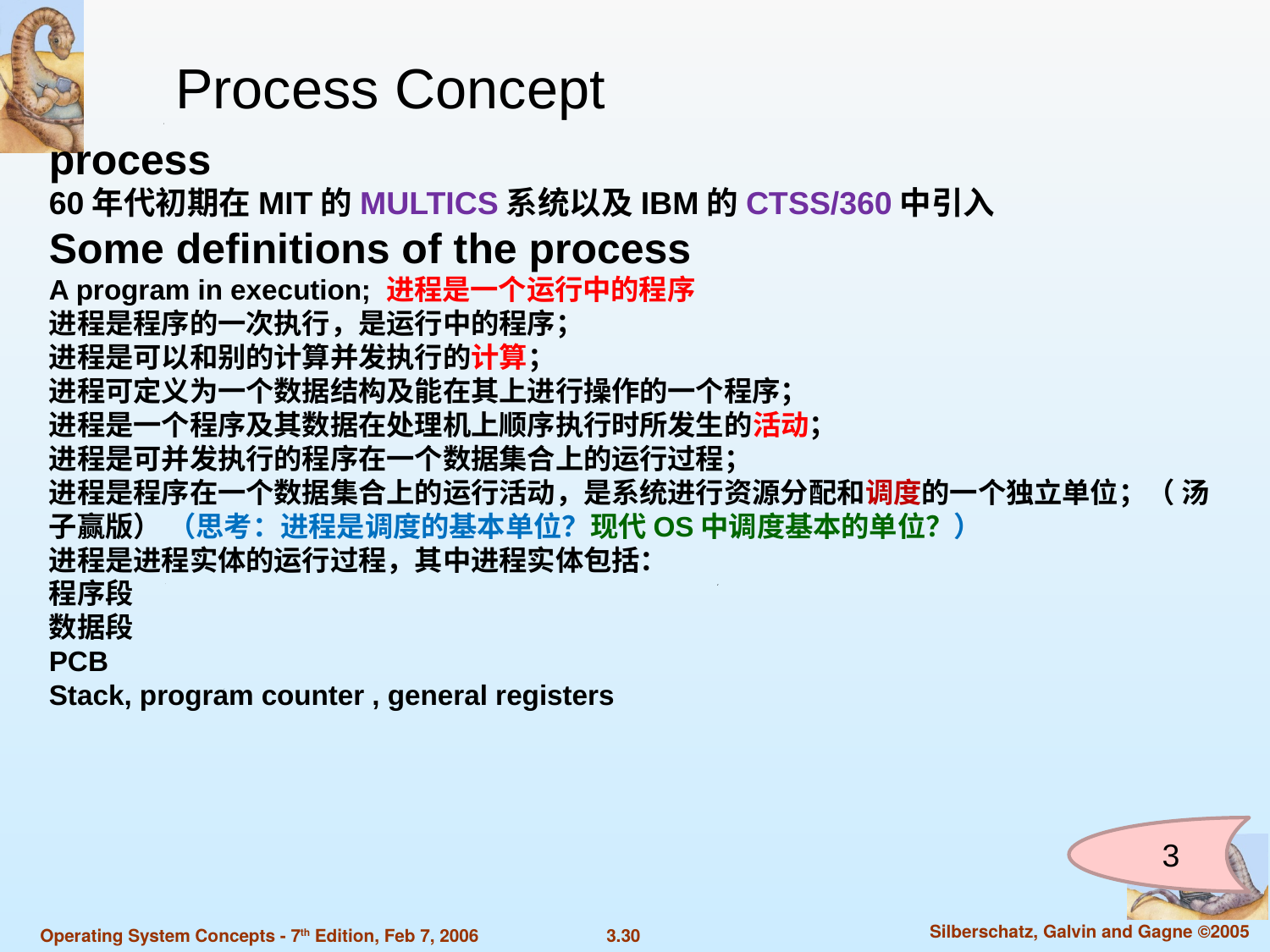

Process Concept
process
60年代初期在MIT的MULTICS系统以及IBM的CTSS/360中引入
Some definitions of the process
A program in execution; 进程是一个运行中的程序
进程是程序的一次执行，是运行中的程序；
进程是可以和别的计算并发执行的计算；
进程可定义为一个数据结构及能在其上进行操作的一个程序；
进程是一个程序及其数据在处理机上顺序执行时所发生的活动；
进程是可并发执行的程序在一个数据集合上的运行过程；
进程是程序在一个数据集合上的运行活动，是系统进行资源分配和调度的一个独立单位；（ 汤子赢版） （思考：进程是调度的基本单位？现代OS中调度基本的单位？）
进程是进程实体的运行过程，其中进程实体包括：
程序段
数据段
PCB
Stack, program counter , general registers

3